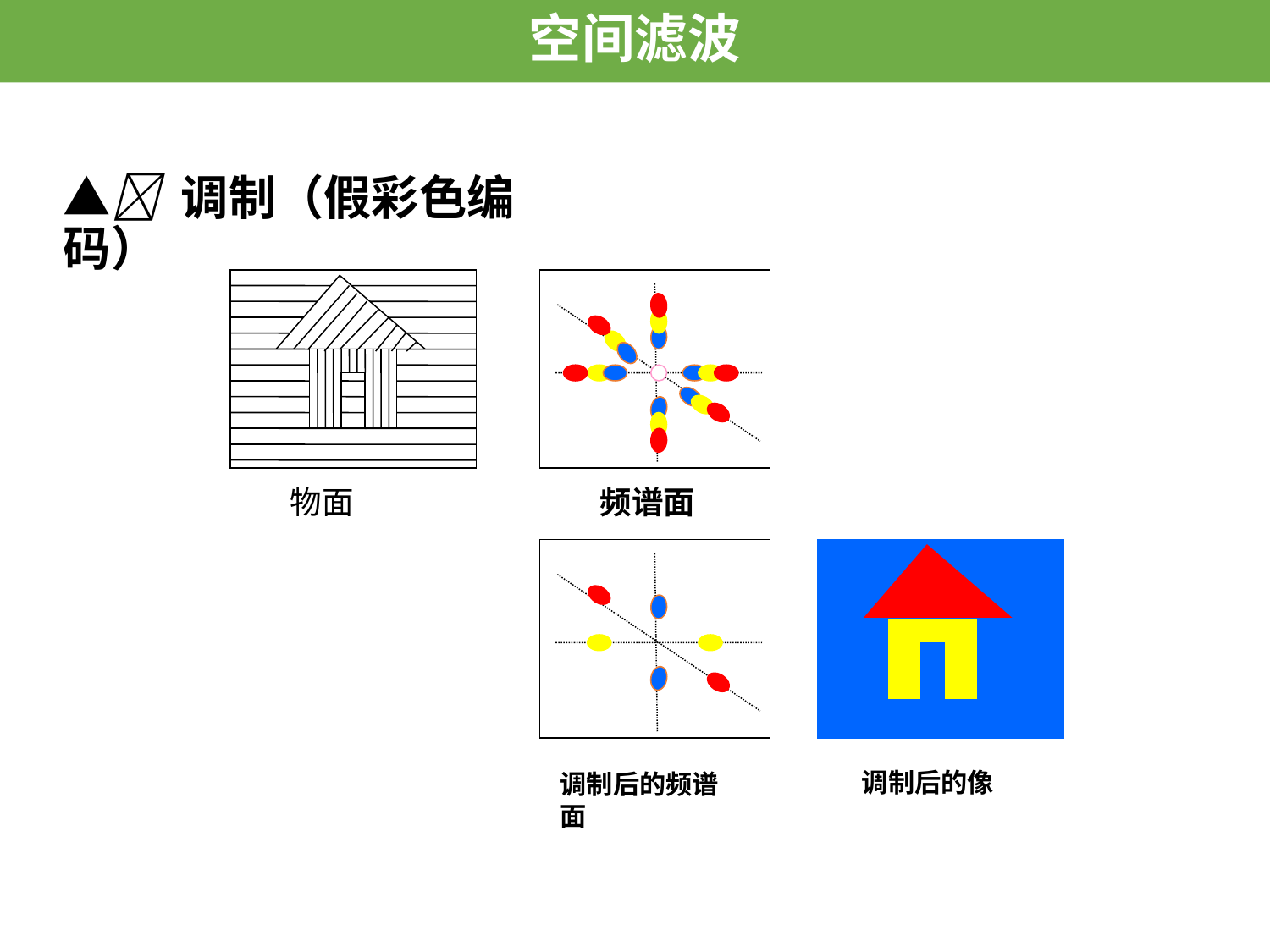

空间滤波
# ▲θ 调制（假彩色编码）

物面

频谱面

调制后的频谱面

调制后的像